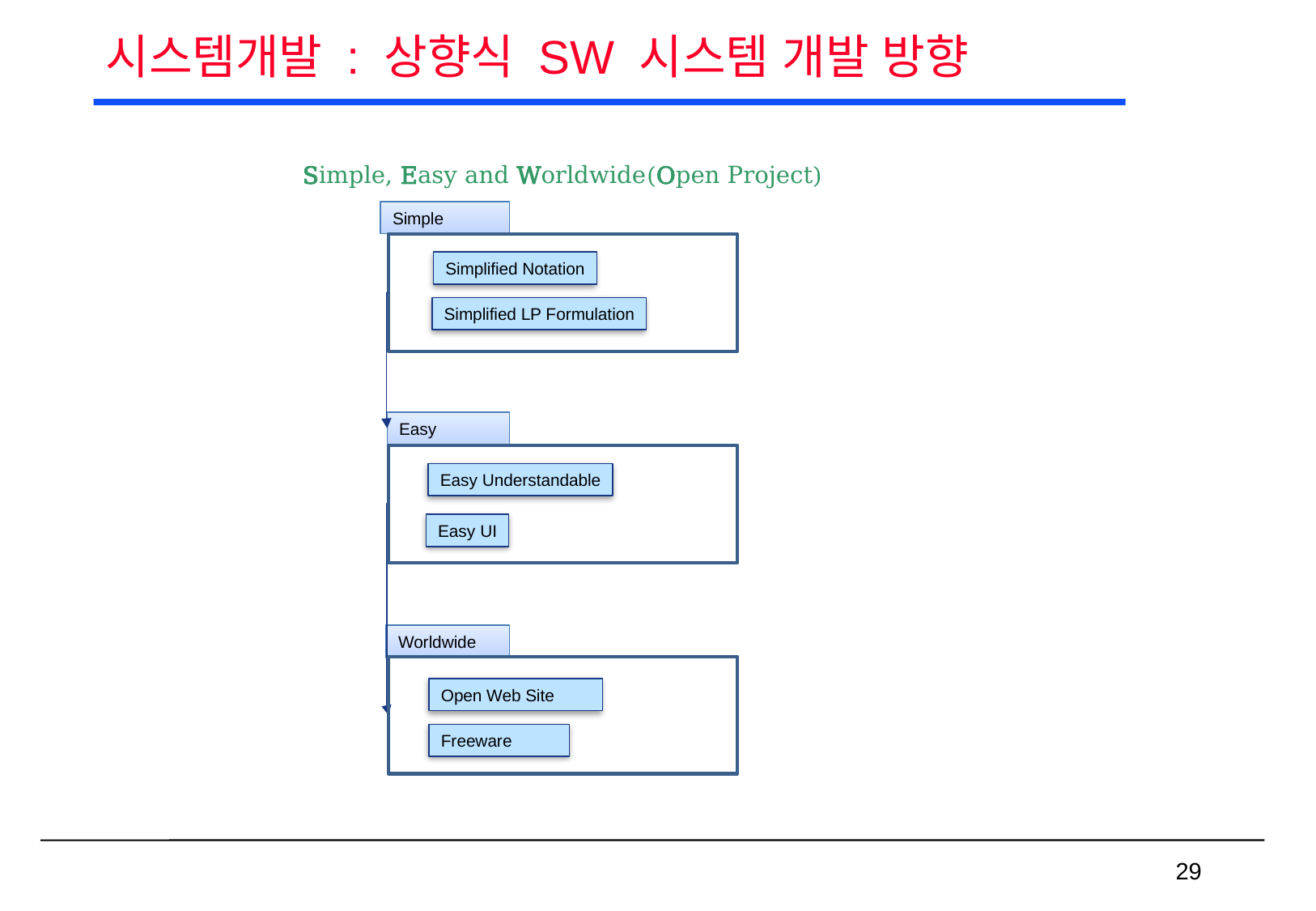

# 시스템개발 : 상향식 SW 시스템 개발 방향
Simple, Easy and Worldwide(Open Project)
Simple

Simplified Notation
Simplified LP Formulation
Easy

Easy Understandable
Easy UI
Worldwide

Open Web Site
Freeware
 29